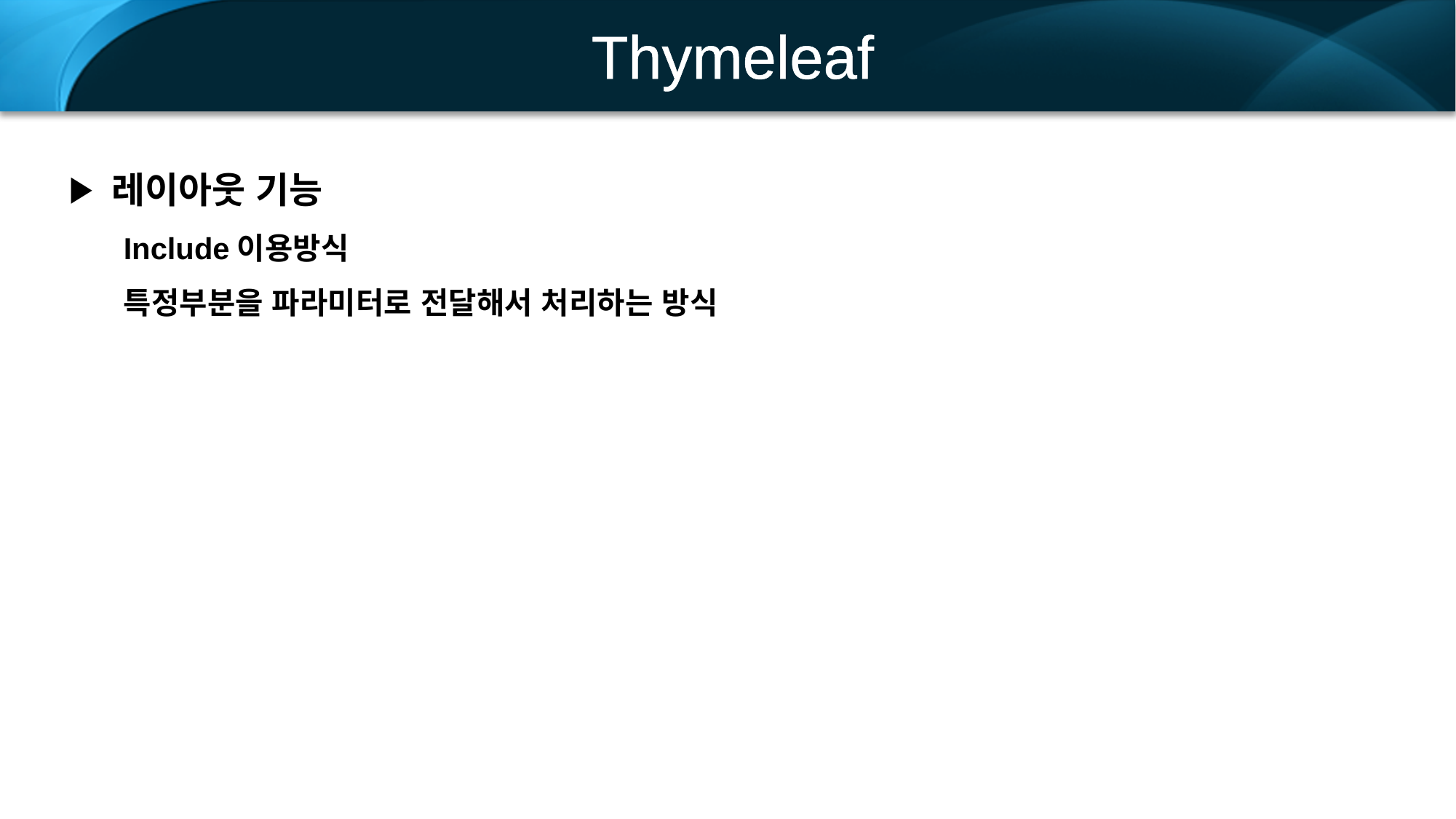

Thymeleaf
레이아웃 기능
Include이용방식
특정부분을 파라미터로 전달해서 처리하는 방식